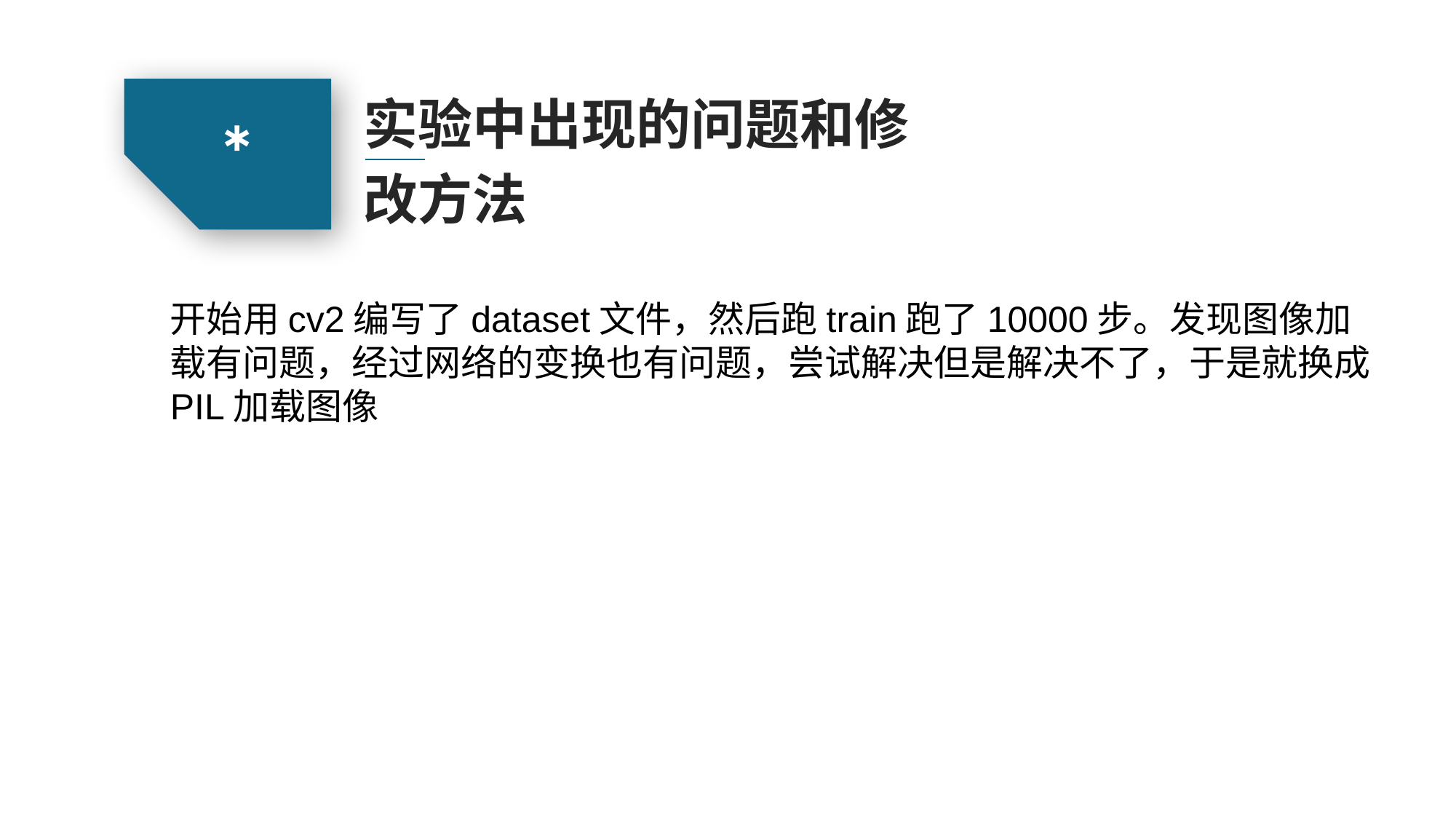

实验中出现的问题和修改方法

*

开始用cv2编写了dataset文件，然后跑train跑了10000步。发现图像加载有问题，经过网络的变换也有问题，尝试解决但是解决不了，于是就换成PIL加载图像
http://ibaotu.com/